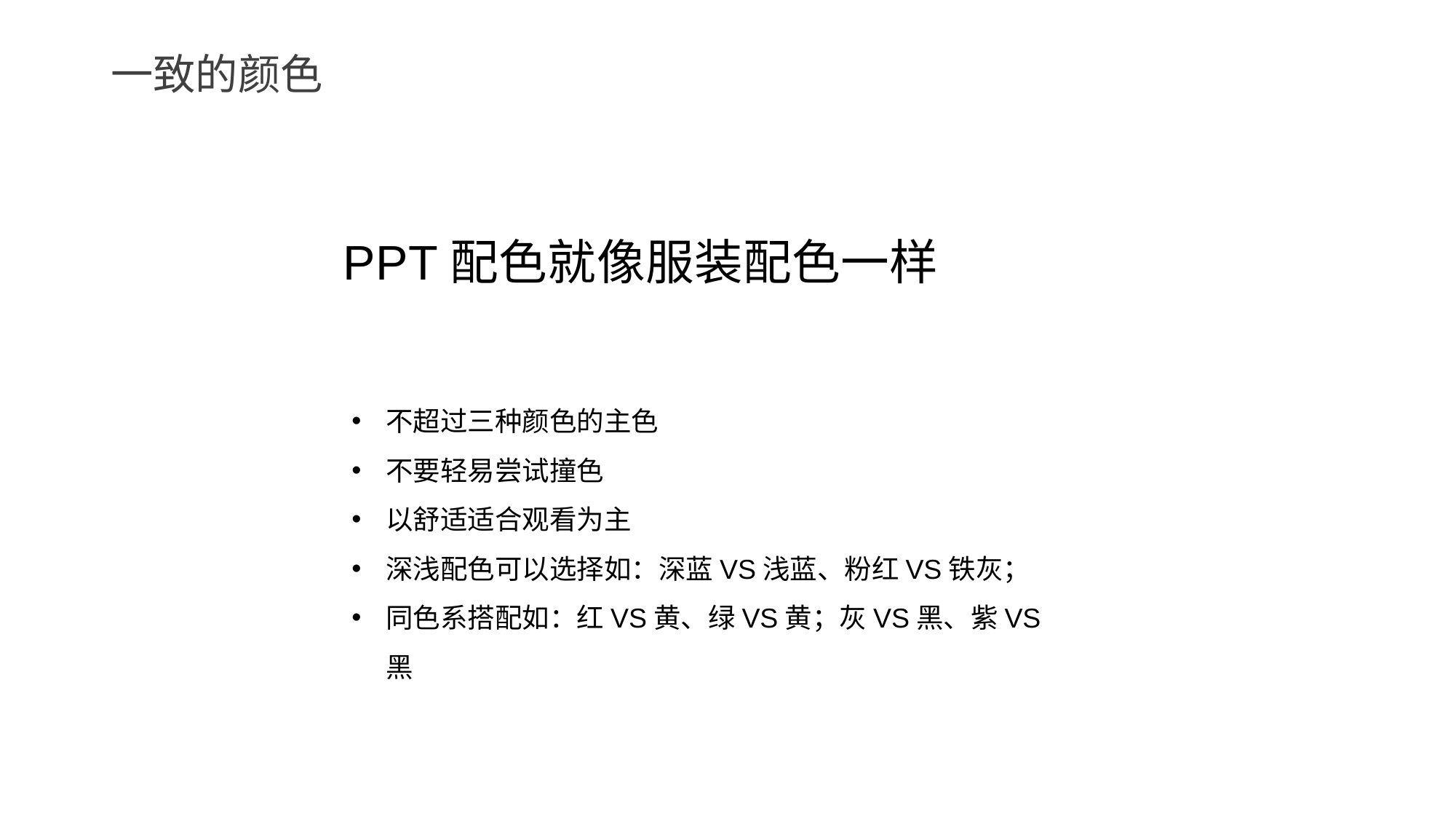

# 一致的颜色
PPT配色就像服装配色一样
不超过三种颜色的主色
不要轻易尝试撞色
以舒适适合观看为主
深浅配色可以选择如：深蓝VS浅蓝、粉红VS铁灰；
同色系搭配如：红VS黄、绿VS黄；灰VS黑、紫VS黑